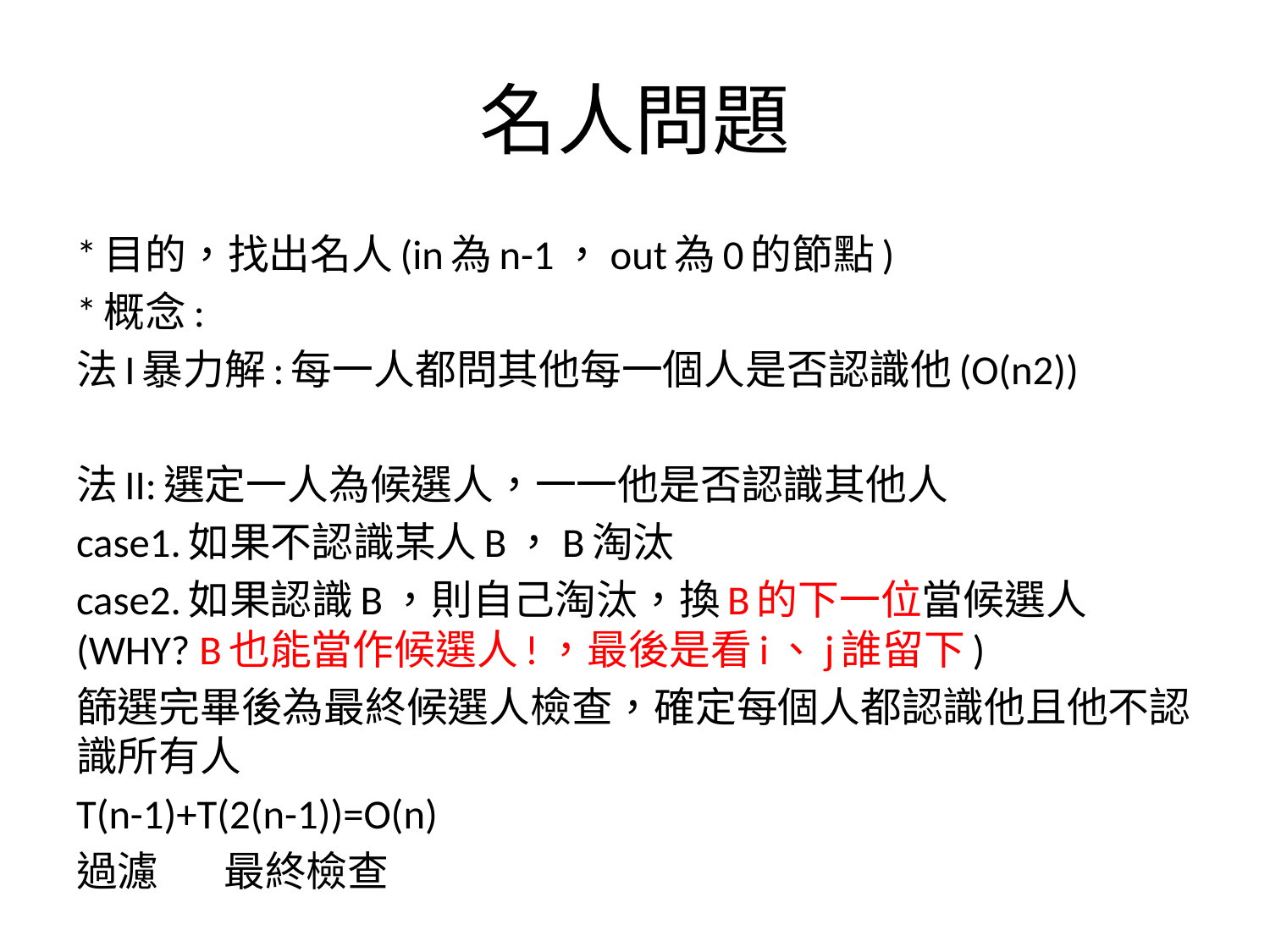

# 名人問題
*目的，找出名人(in為n-1，out為0的節點)
*概念:
法I暴力解:每一人都問其他每一個人是否認識他(O(n2))

法II:選定一人為候選人，一一他是否認識其他人
case1.如果不認識某人B，B淘汰
case2.如果認識B，則自己淘汰，換B的下一位當候選人(WHY? B也能當作候選人!，最後是看i、j誰留下)
篩選完畢後為最終候選人檢查，確定每個人都認識他且他不認識所有人
T(n-1)+T(2(n-1))=O(n)
過濾       最終檢查